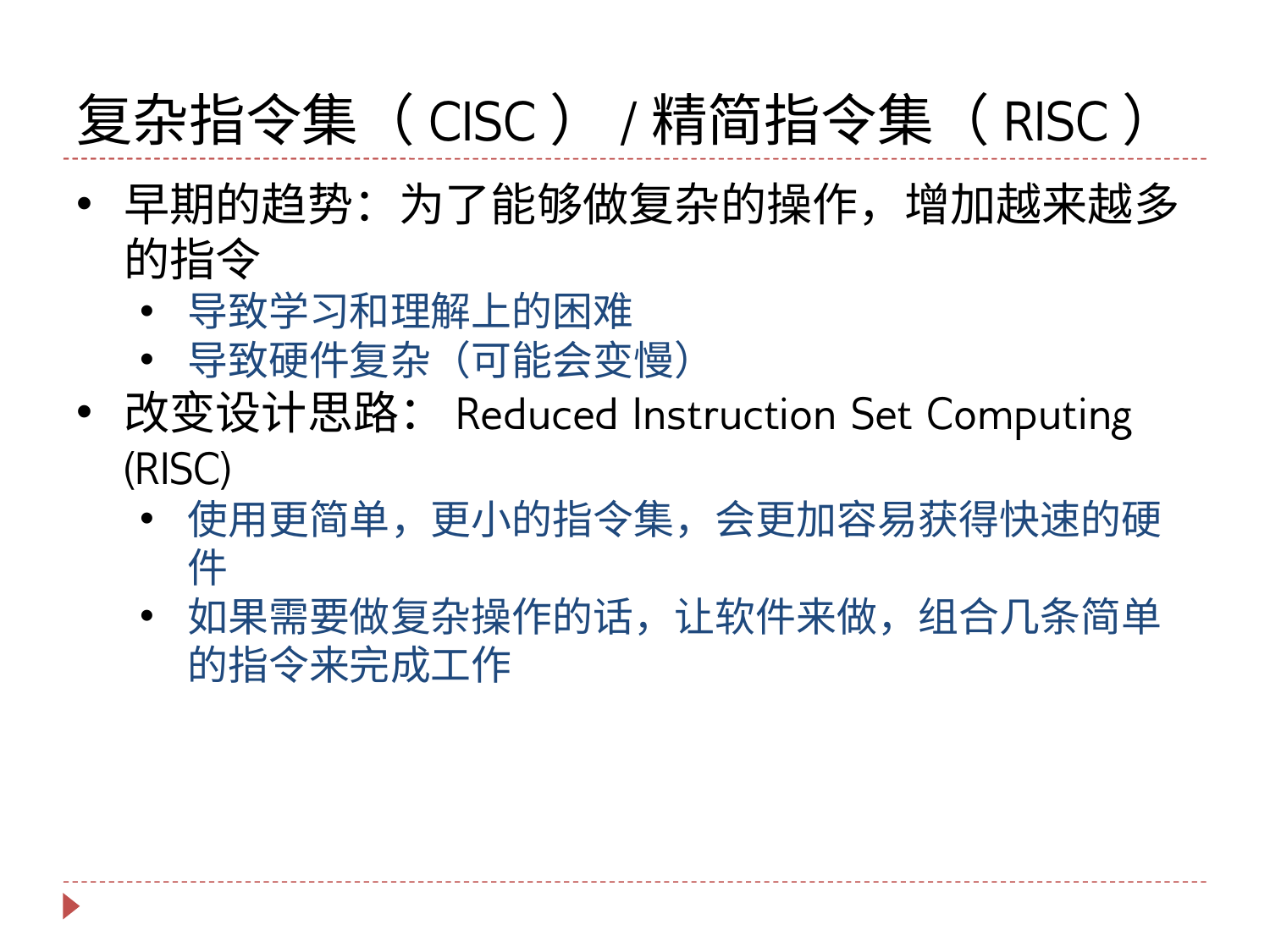

# 复杂指令集（CISC）/精简指令集（RISC）
早期的趋势：为了能够做复杂的操作，增加越来越多的指令
导致学习和理解上的困难
导致硬件复杂（可能会变慢）
改变设计思路：Reduced Instruction Set Computing (RISC)
使用更简单，更小的指令集，会更加容易获得快速的硬件
如果需要做复杂操作的话，让软件来做，组合几条简单的指令来完成工作